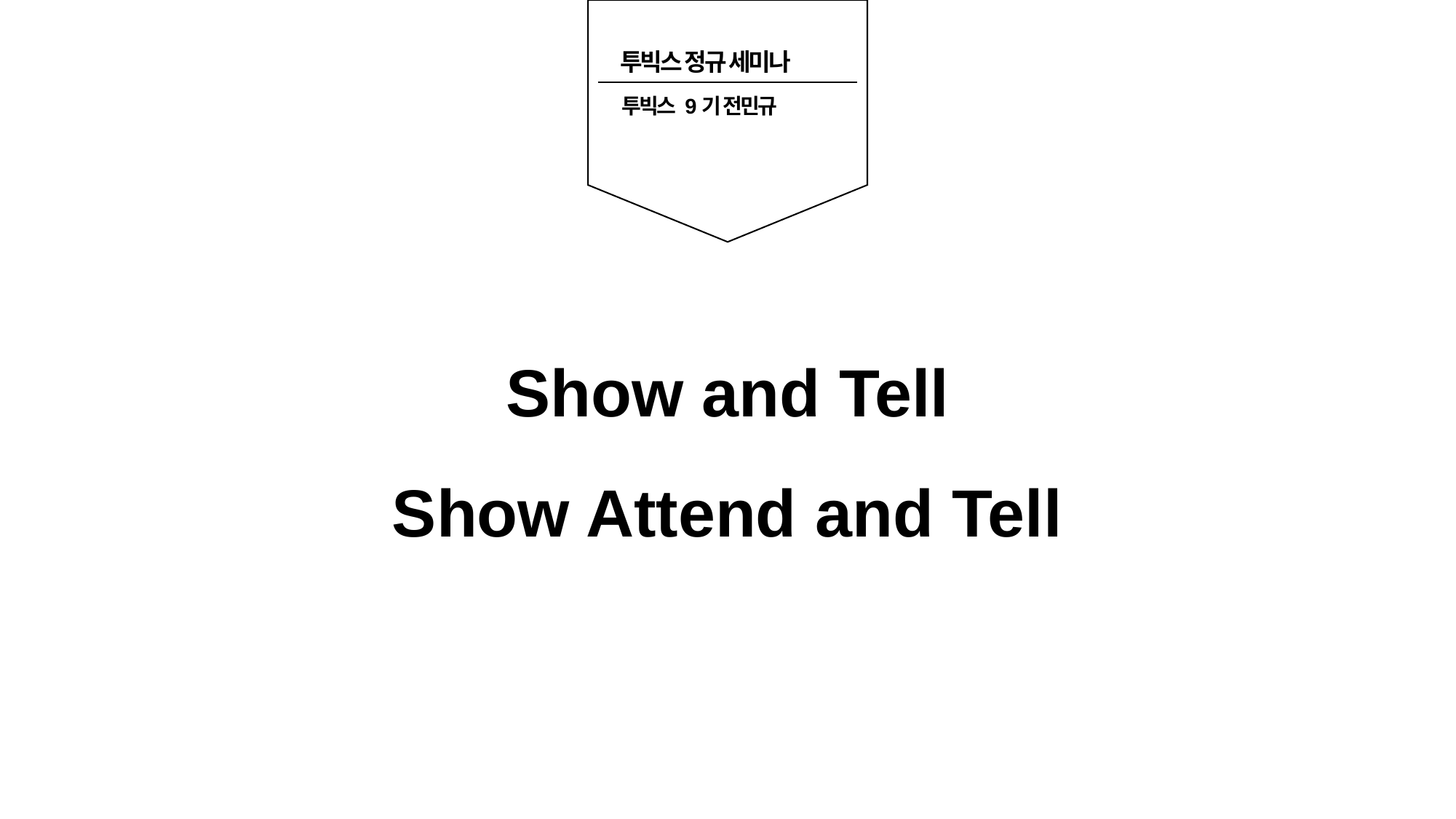

투빅스 정규 세미나
투빅스 9기 전민규
Show and Tell
Show Attend and Tell